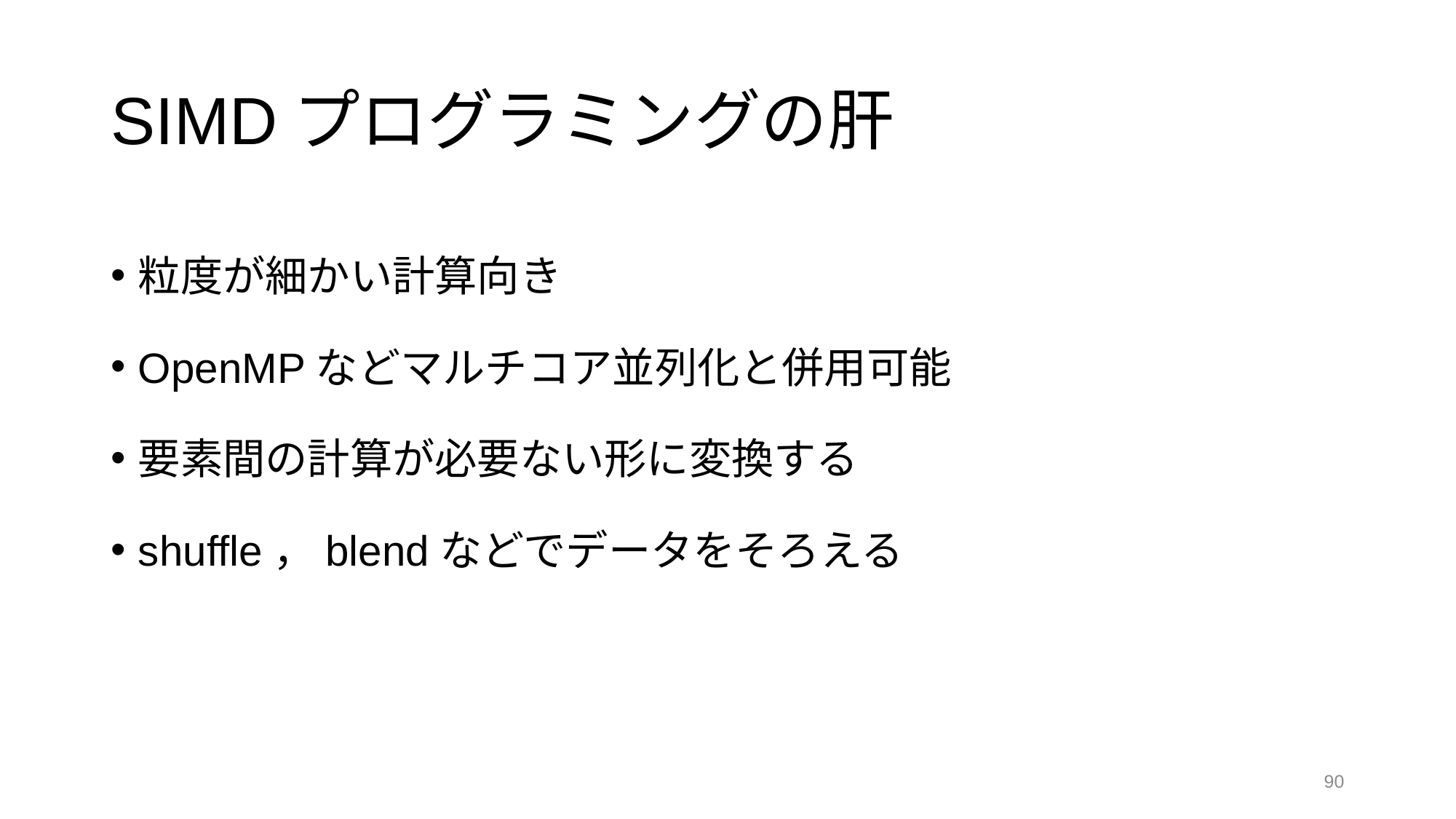

# SIMDプログラミングの肝
粒度が細かい計算向き
OpenMPなどマルチコア並列化と併用可能
要素間の計算が必要ない形に変換する
shuffle，blendなどでデータをそろえる
90